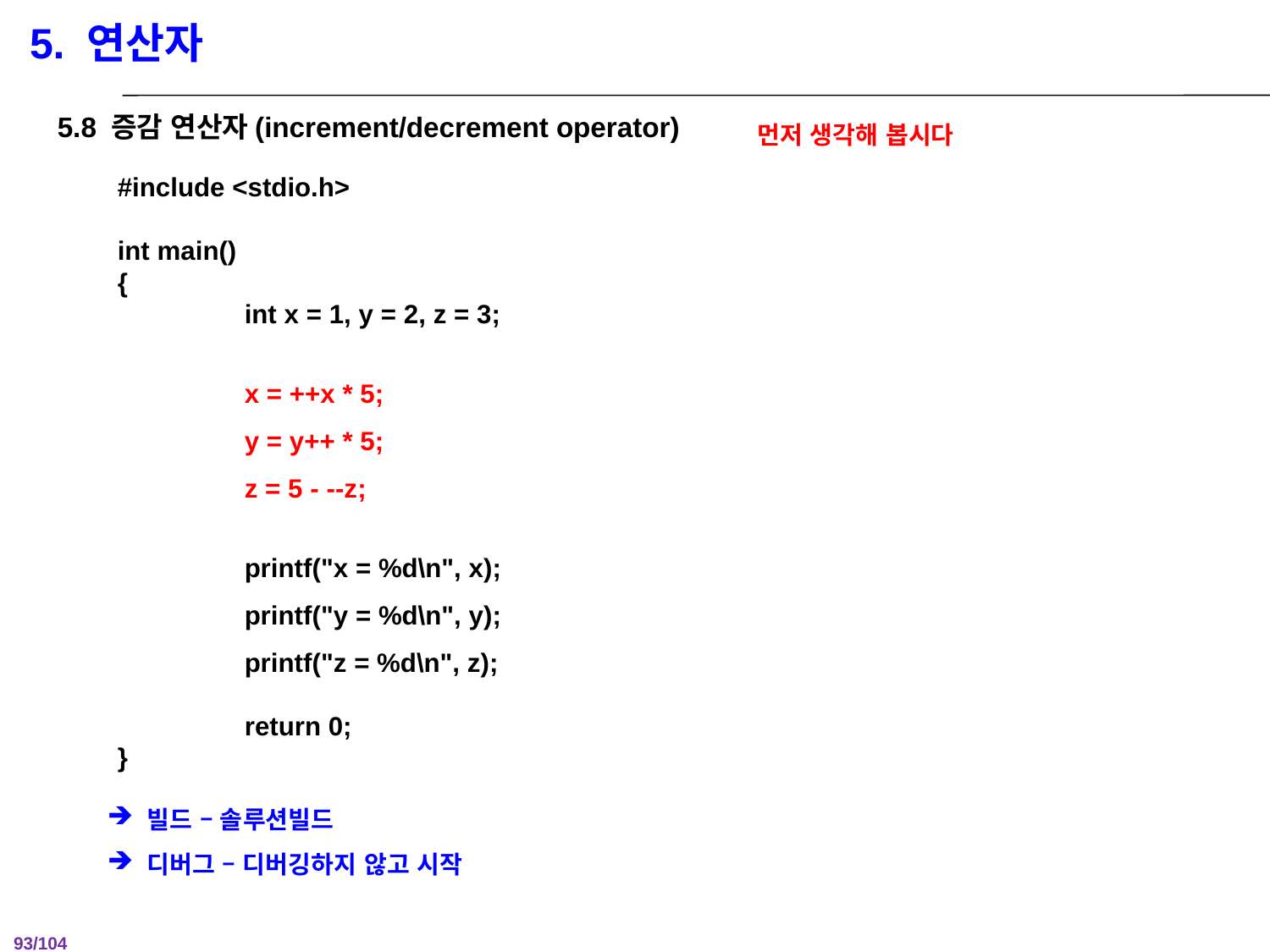

5. 연산자
5.8 증감 연산자(increment/decrement operator)
먼저 생각해 봅시다
#include <stdio.h>

int main()
{
	int x = 1, y = 2, z = 3;

	x = ++x * 5;
	y = y++ * 5;
	z = 5 - --z;

	printf("x = %d\n", x);
	printf("y = %d\n", y);
	printf("z = %d\n", z);

	return 0;
}
빌드 – 솔루션빌드
디버그 – 디버깅하지 않고 시작